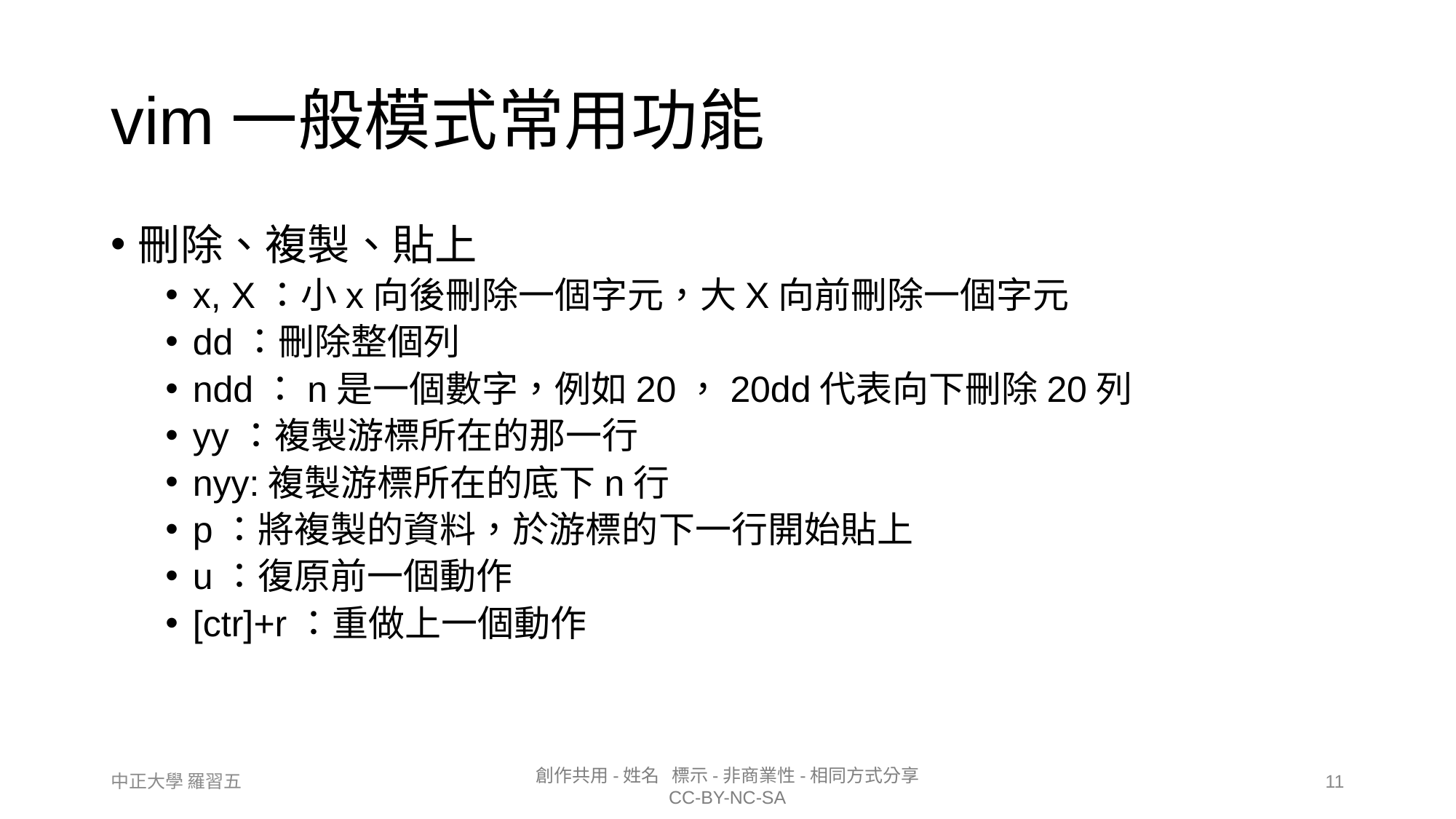

# vim一般模式常用功能
刪除、複製、貼上
x, X：小x向後刪除一個字元，大X向前刪除一個字元
dd：刪除整個列
ndd：n是一個數字，例如20，20dd代表向下刪除20列
yy：複製游標所在的那一行
nyy:複製游標所在的底下n行
p：將複製的資料，於游標的下一行開始貼上
u：復原前一個動作
[ctr]+r：重做上一個動作
11